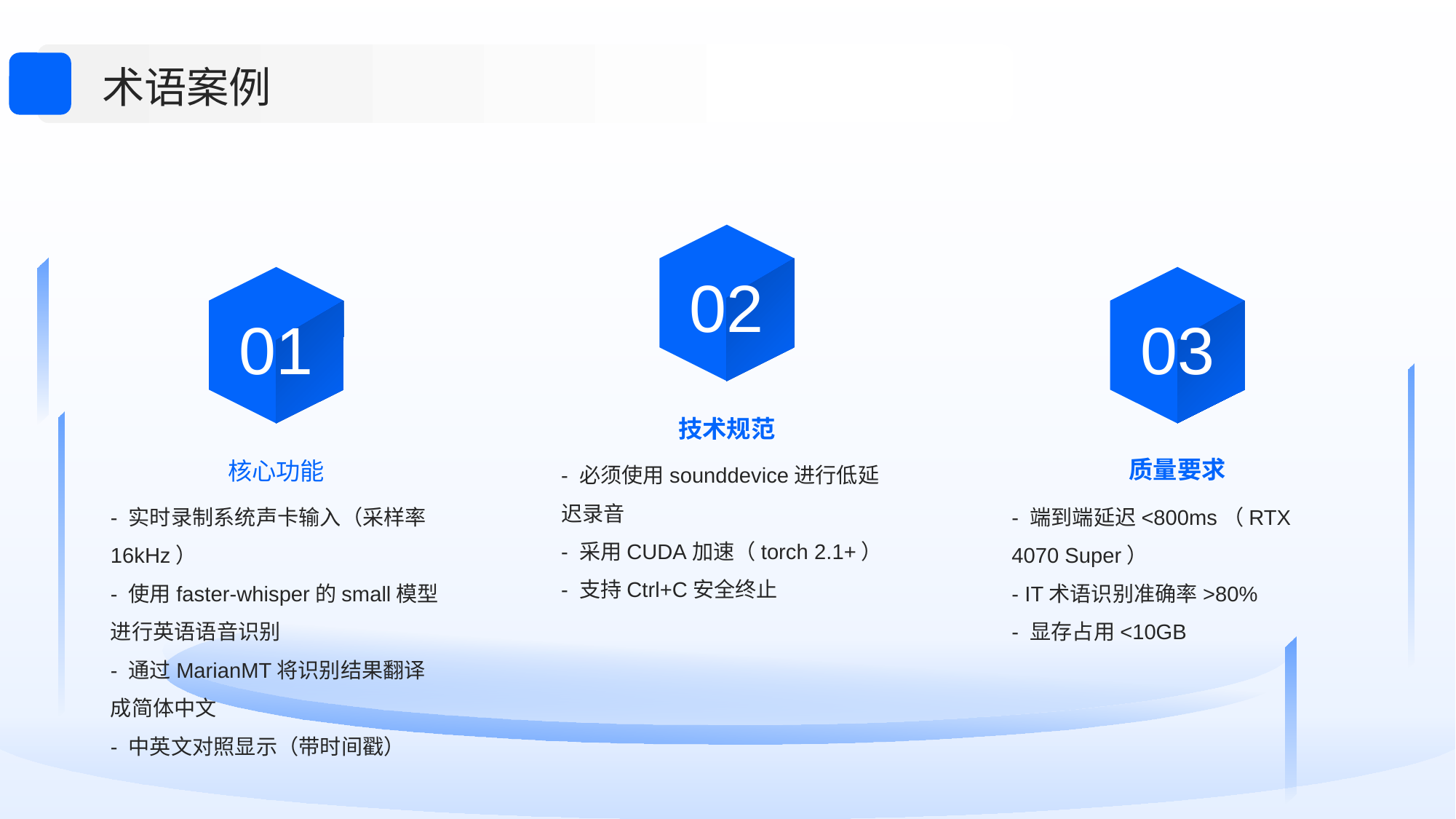

术语案例

02

01
03

技术规范
核心功能
质量要求
- 必须使用sounddevice进行低延迟录音
- 采用CUDA加速（torch 2.1+）
- 支持Ctrl+C安全终止
- 端到端延迟<800ms（RTX 4070 Super）
- IT术语识别准确率>80%
- 显存占用<10GB
- 实时录制系统声卡输入（采样率16kHz）
- 使用faster-whisper的small模型进行英语语音识别
- 通过MarianMT将识别结果翻译成简体中文
- 中英文对照显示（带时间戳）